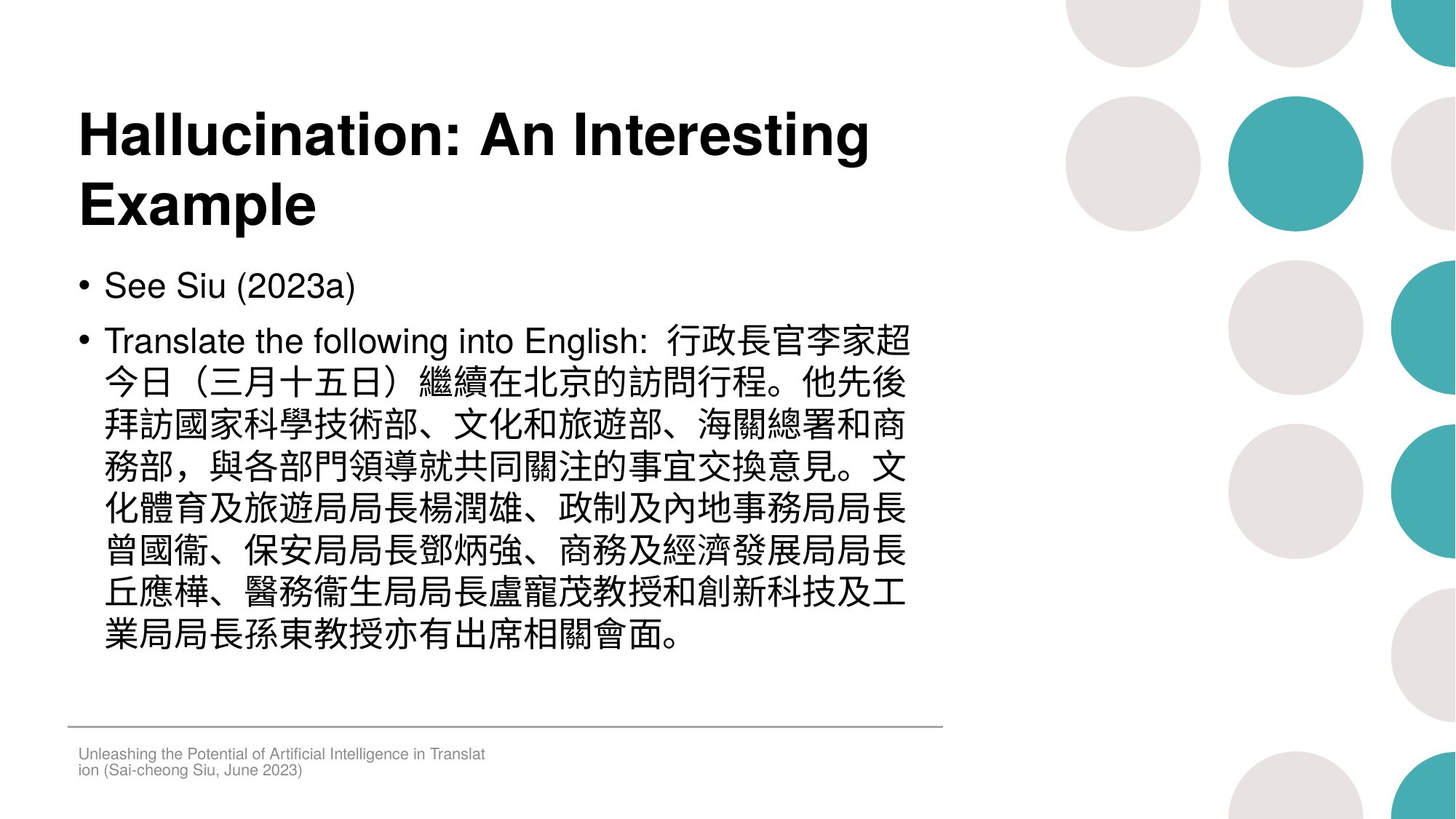

# Hallucination: An Interesting Example
See Siu (2023a)
Translate the following into English: 行政長官李家超今日（三月十五日）繼續在北京的訪問行程。他先後拜訪國家科學技術部、文化和旅遊部、海關總署和商務部，與各部門領導就共同關注的事宜交換意見。文化體育及旅遊局局長楊潤雄、政制及內地事務局局長曾國衞、保安局局長鄧炳強、商務及經濟發展局局長丘應樺、醫務衞生局局長盧寵茂教授和創新科技及工業局局長孫東教授亦有出席相關會面。

Unleashing the Potential of Artificial Intelligence in Translation (Sai-cheong Siu, June 2023)